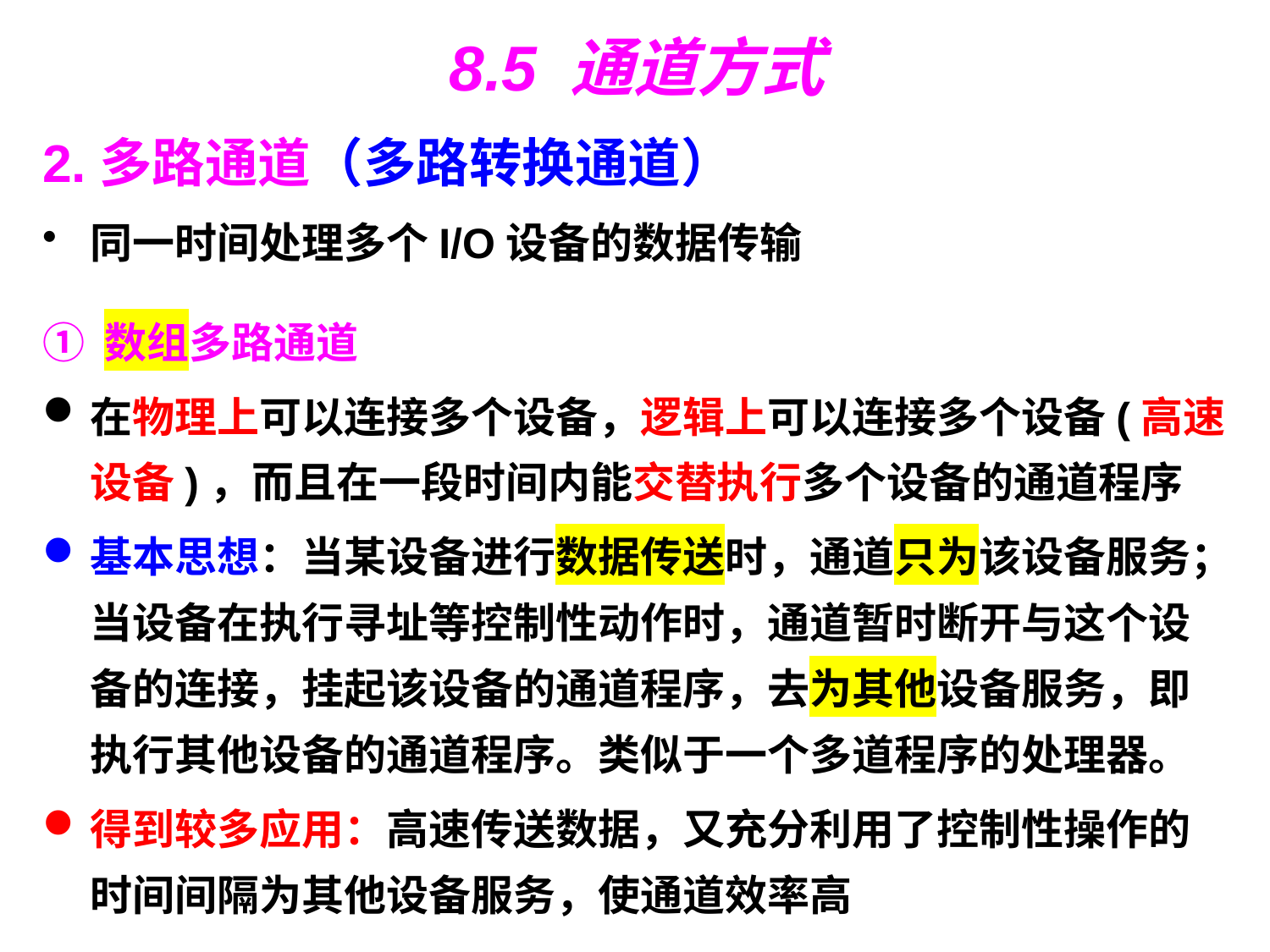

# 8.5 通道方式
2.多路通道（多路转换通道）
同一时间处理多个I/O设备的数据传输

① 数组多路通道
在物理上可以连接多个设备，逻辑上可以连接多个设备(高速设备)，而且在一段时间内能交替执行多个设备的通道程序
基本思想：当某设备进行数据传送时，通道只为该设备服务；当设备在执行寻址等控制性动作时，通道暂时断开与这个设备的连接，挂起该设备的通道程序，去为其他设备服务，即执行其他设备的通道程序。类似于一个多道程序的处理器。
得到较多应用：高速传送数据，又充分利用了控制性操作的时间间隔为其他设备服务，使通道效率高